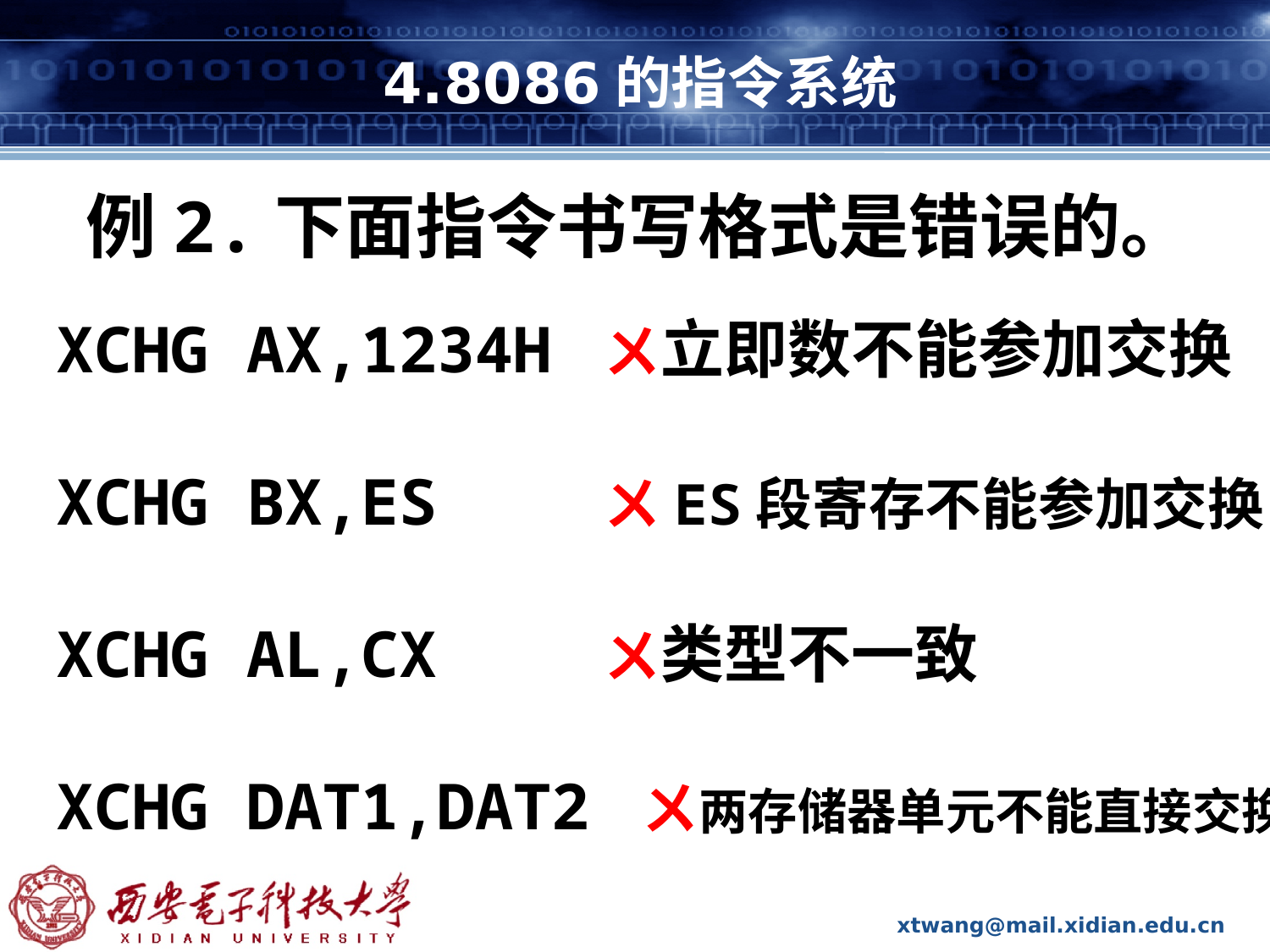

# 4.8086的指令系统
例2.下面指令书写格式是错误的。
XCHG AX,1234H ㄨ立即数不能参加交换

XCHG BX,ES    ㄨES段寄存不能参加交换

XCHG AL,CX    ㄨ类型不一致

XCHG DAT1,DAT2 ㄨ两存储器单元不能直接交换